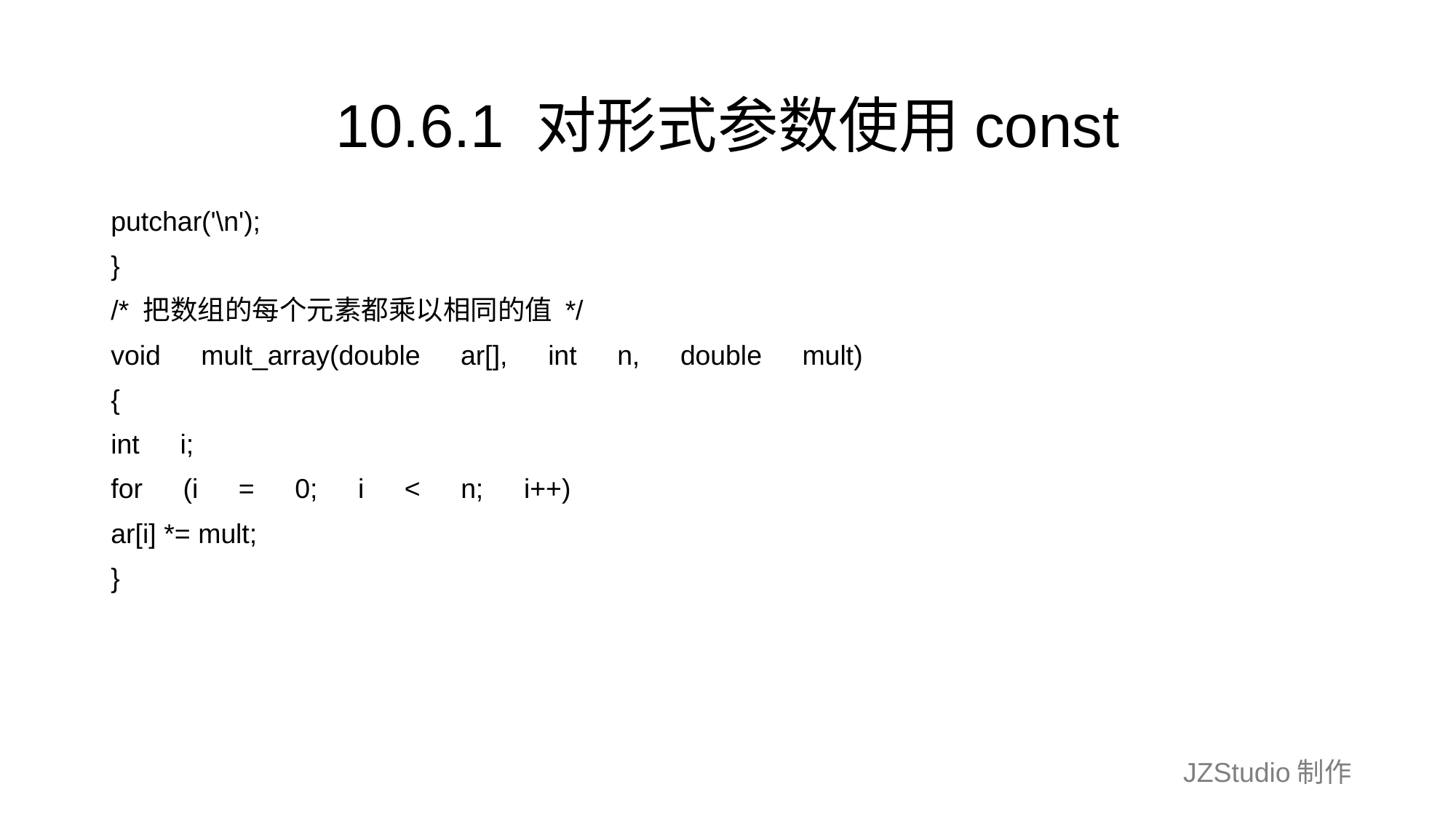

# 10.6.1 对形式参数使用const
putchar('\n');
}
/* 把数组的每个元素都乘以相同的值 */
void　mult_array(double　ar[],　int　n,　double　mult)
{
int　i;
for　(i　=　0;　i　<　n;　i++)
ar[i] *= mult;
}